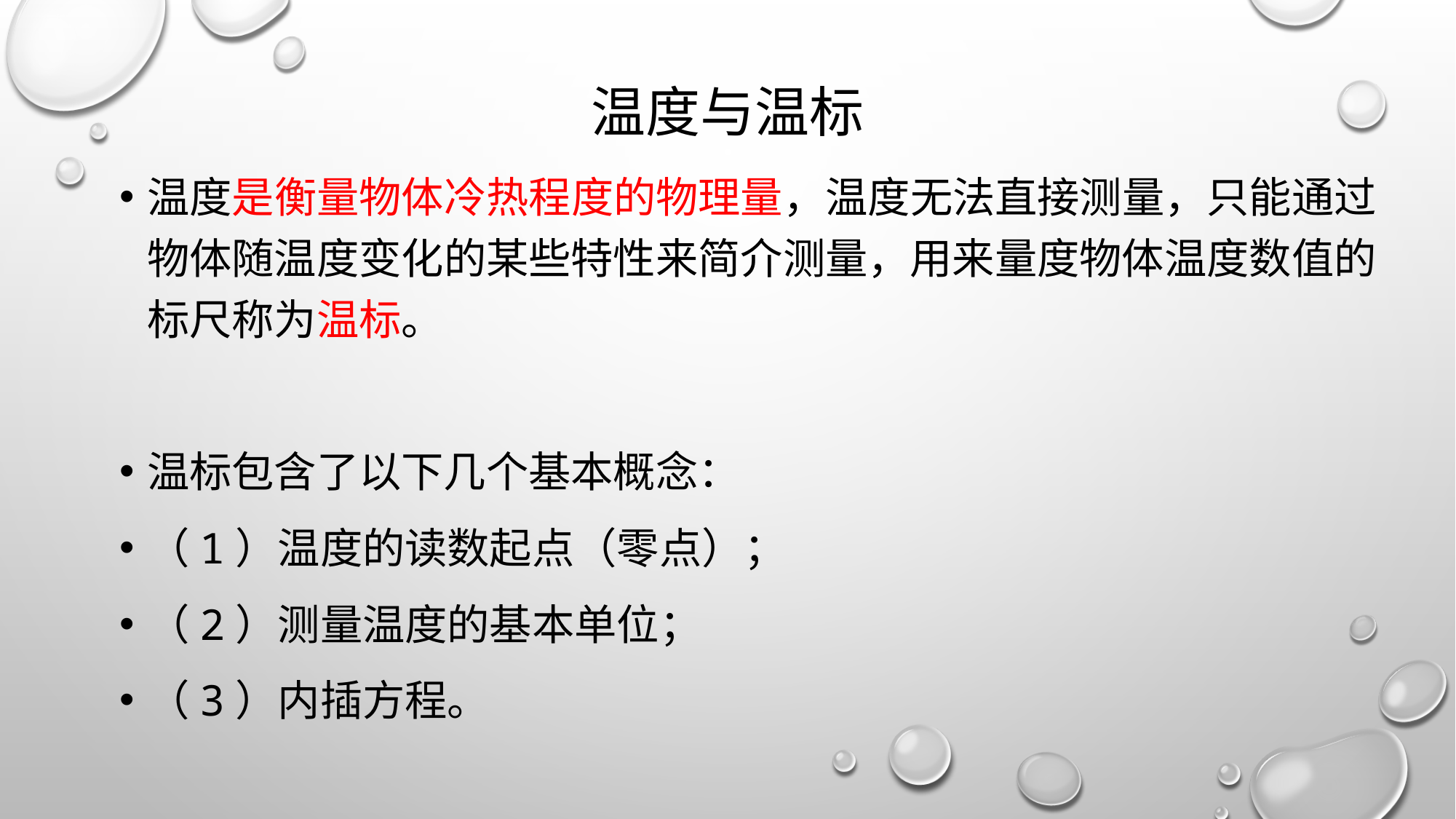

# 温度与温标
温度是衡量物体冷热程度的物理量，温度无法直接测量，只能通过物体随温度变化的某些特性来简介测量，用来量度物体温度数值的标尺称为温标。

温标包含了以下几个基本概念：
（1）温度的读数起点（零点）；
（2）测量温度的基本单位；
（3）内插方程。